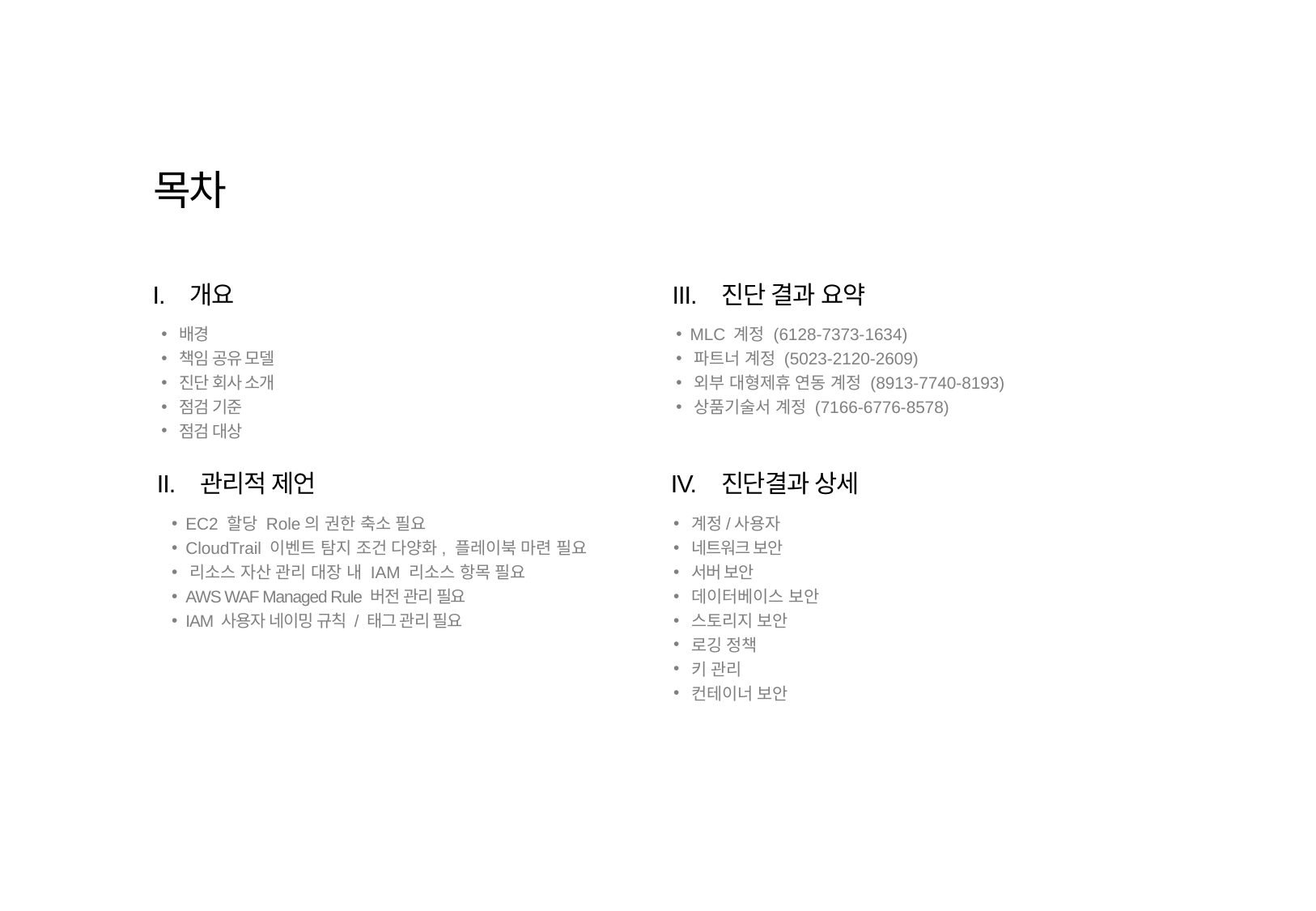

목차
III.   진단 결과 요약
 MLC 계정 (6128-7373-1634)
 파트너 계정 (5023-2120-2609)
 외부 대형제휴 연동 계정 (8913-7740-8193)
 상품기술서 계정 (7166-6776-8578)

I.   개요
 배경
 책임 공유 모델
 진단 회사 소개
 점검 기준
 점검 대상

II.   관리적 제언
 EC2 할당 Role의 권한 축소 필요
 CloudTrail 이벤트 탐지 조건 다양화, 플레이북 마련 필요
 리소스 자산 관리 대장 내 IAM 리소스 항목 필요
 AWS WAF Managed Rule 버전 관리 필요
 IAM 사용자 네이밍 규칙 / 태그 관리 필요
IV.   진단결과 상세
 계정/사용자
 네트워크 보안
 서버 보안
 데이터베이스 보안
 스토리지 보안
 로깅 정책
 키 관리
 컨테이너 보안